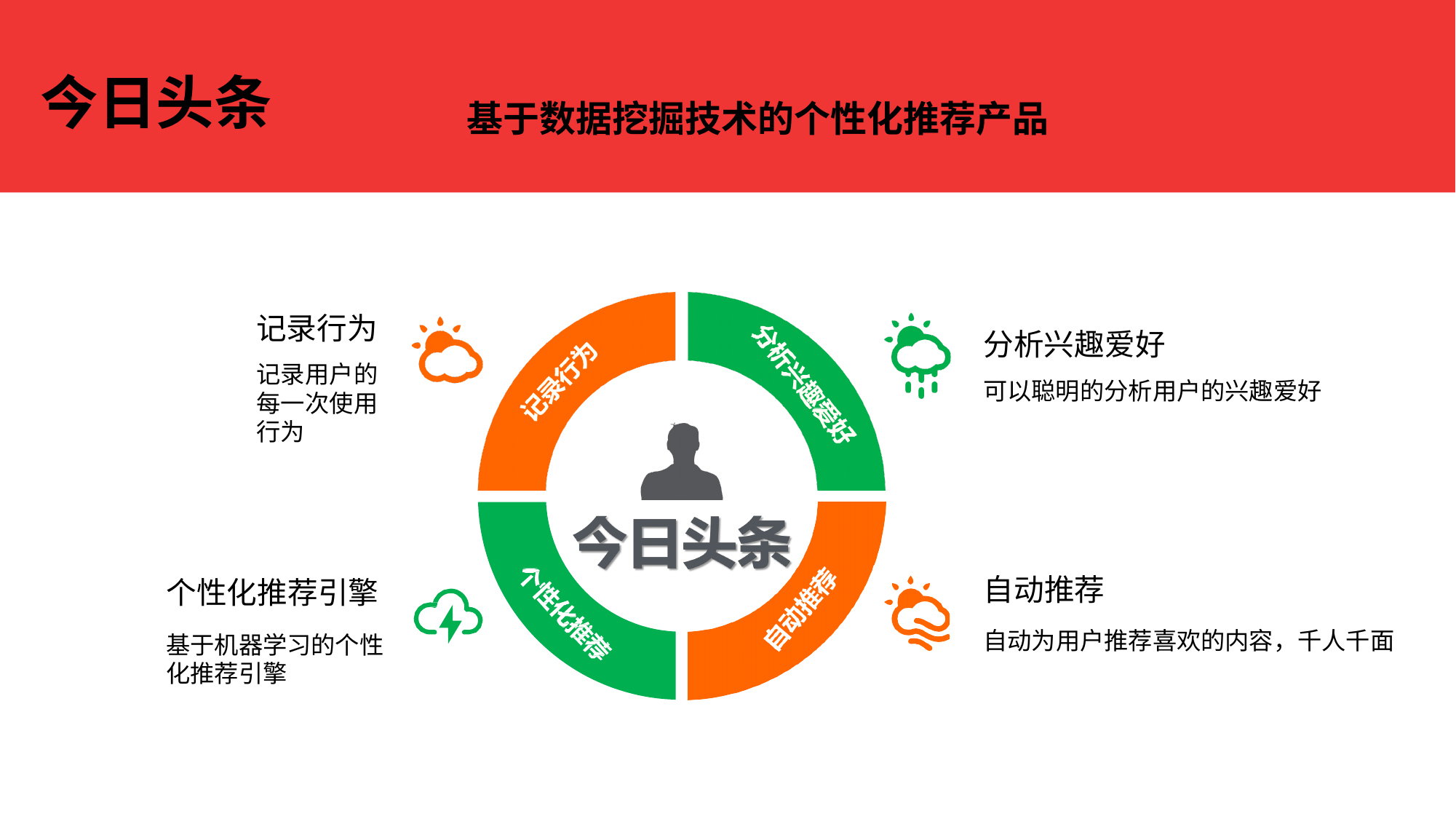

# 今日头条	基于数据挖掘技术的个性化推荐产品
记录行为
记录用户的 每一次使用 行为

分析兴趣爱好
可以聪明的分析用户的兴趣爱好

自动推荐
自动为用户推荐喜欢的内容，千人千面

个性化推荐引擎
基于机器学习的个性 化推荐引擎